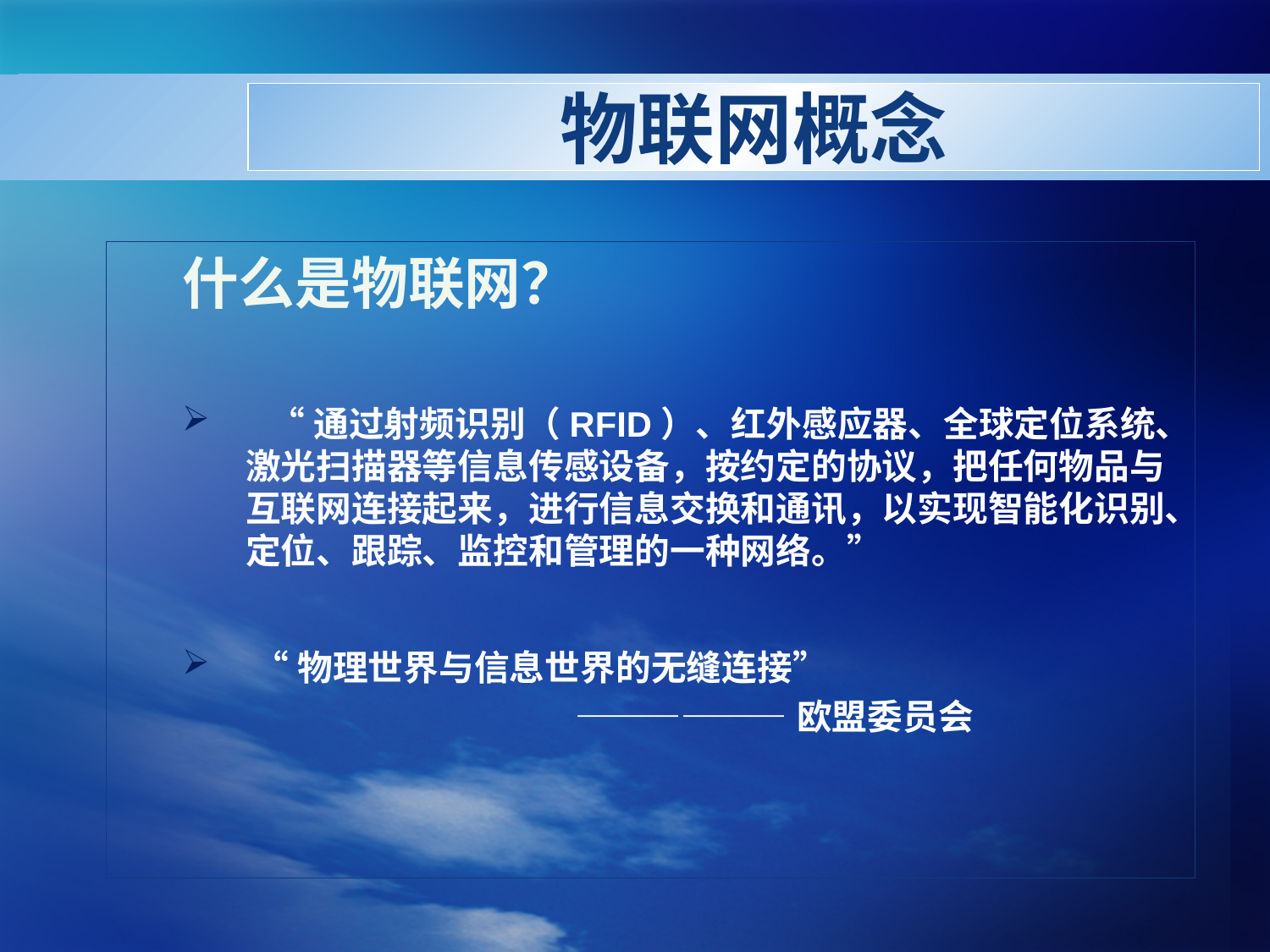

# 物联网概念
什么是物联网？

   “通过射频识别（RFID）、红外感应器、全球定位系统、激光扫描器等信息传感设备，按约定的协议，把任何物品与互联网连接起来，进行信息交换和通讯，以实现智能化识别、定位、跟踪、监控和管理的一种网络。”

 “物理世界与信息世界的无缝连接”
                                                 ——————欧盟委员会